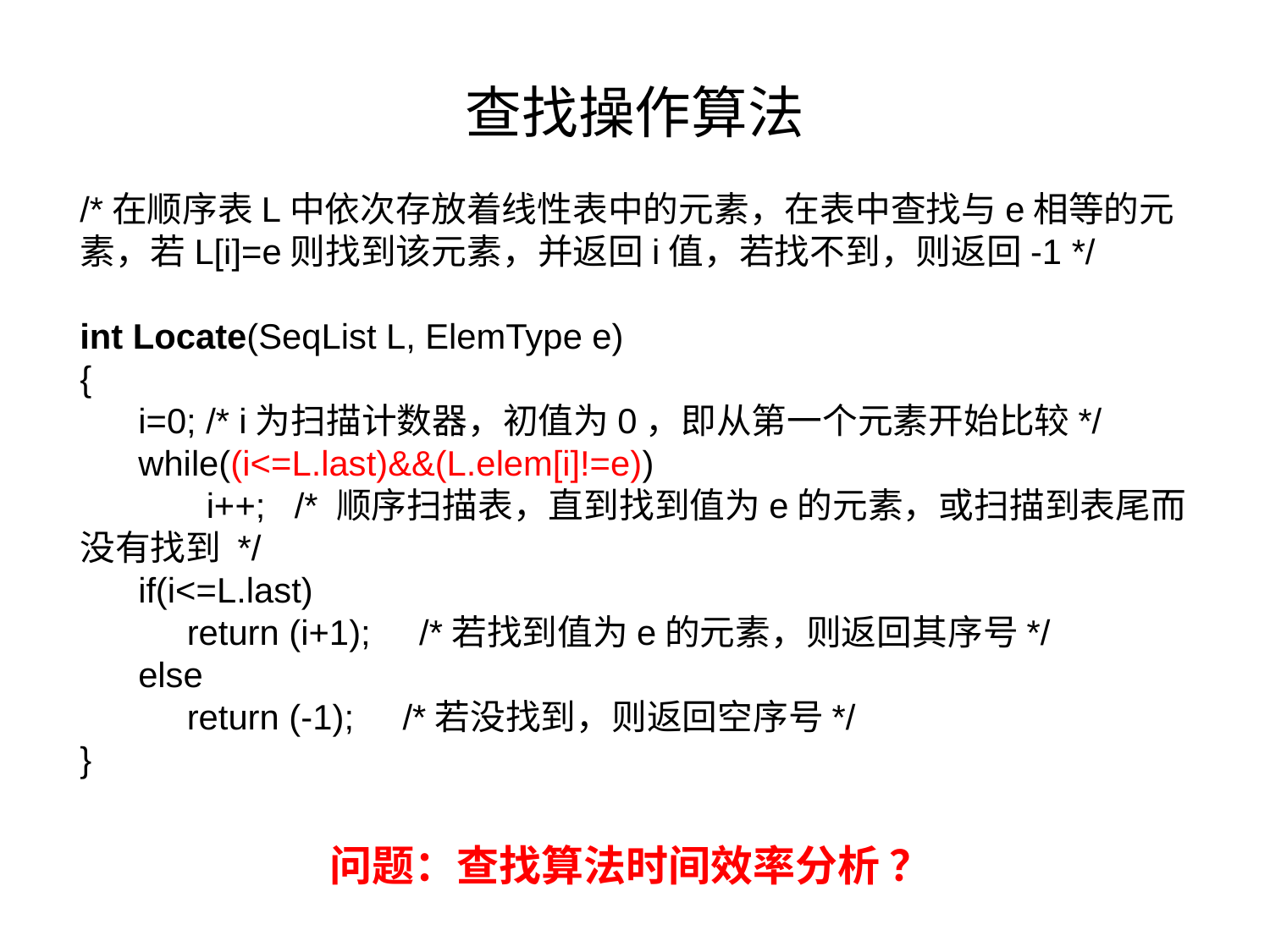

查找操作算法

/*在顺序表L中依次存放着线性表中的元素，在表中查找与e相等的元素，若L[i]=e则找到该元素，并返回i值，若找不到，则返回-1 */

int Locate(SeqList L, ElemType e)
{
      i=0; /* i为扫描计数器，初值为0，即从第一个元素开始比较*/
      while((i<=L.last)&&(L.elem[i]!=e))
             i++;   /* 顺序扫描表，直到找到值为e的元素，或扫描到表尾而没有找到 */
      if(i<=L.last)
           return (i+1);     /*若找到值为e的元素，则返回其序号*/
      else
           return (-1);     /*若没找到，则返回空序号*/
}
问题：查找算法时间效率分析 ？